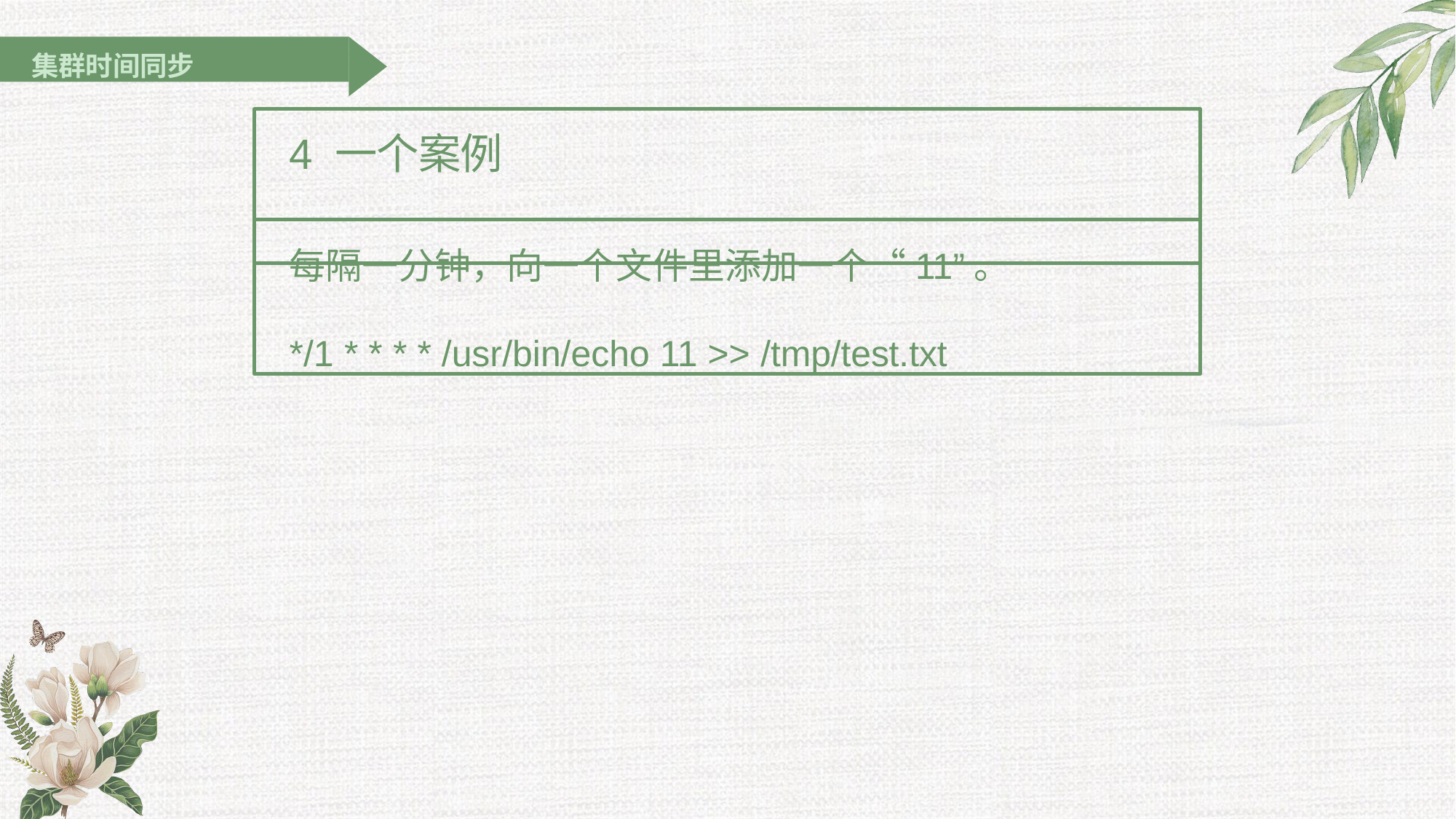

集群时间同步
# 4 一个案例
每隔一分钟，向一个文件里添加一个“11”。
*/1 * * * * /usr/bin/echo 11 >> /tmp/test.txt